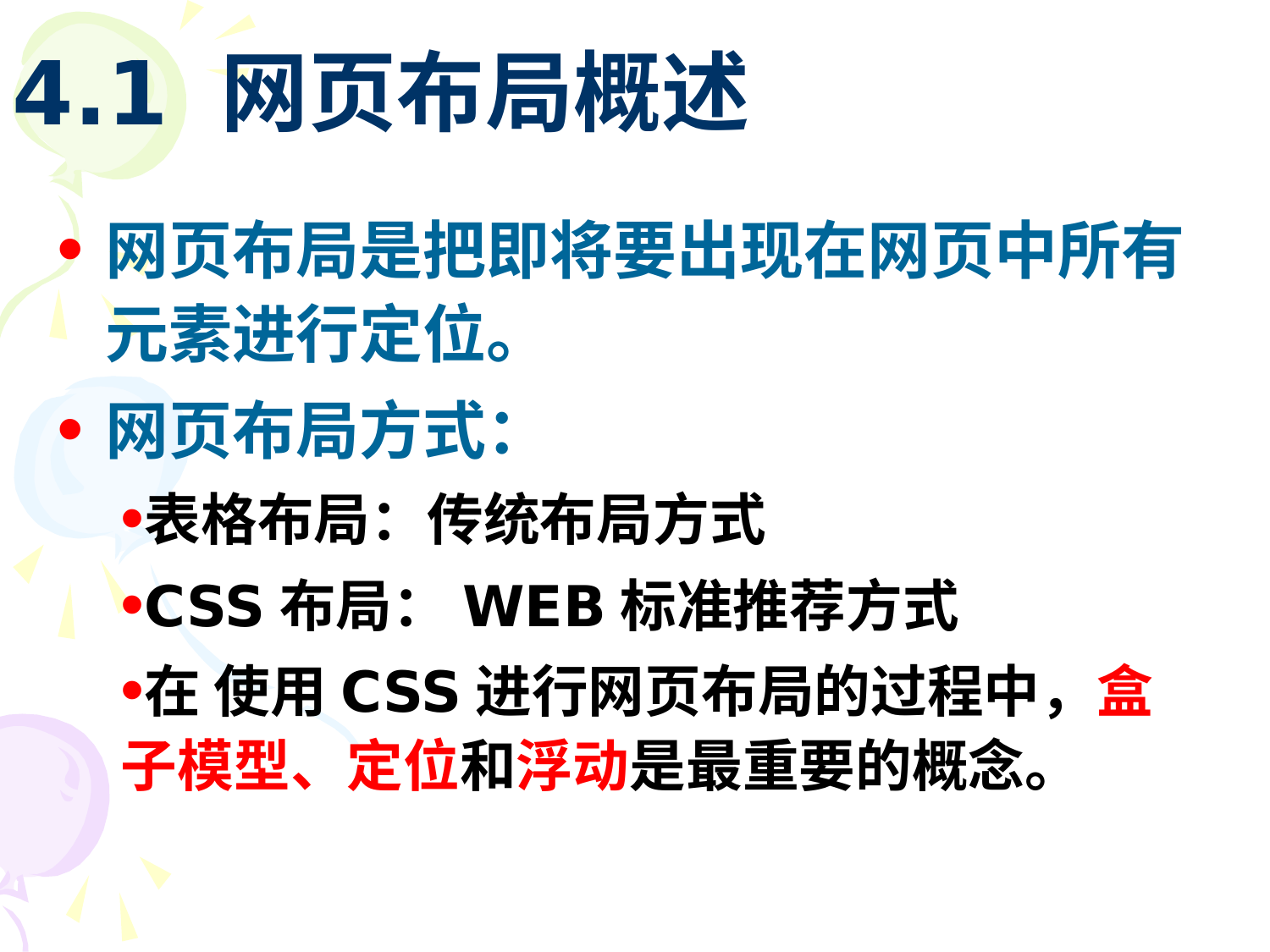

# 4.1 网页布局概述
网页布局是把即将要出现在网页中所有元素进行定位。
网页布局方式：
表格布局：传统布局方式
CSS布局：WEB标准推荐方式
在 使用CSS进行网页布局的过程中，盒子模型、定位和浮动是最重要的概念。